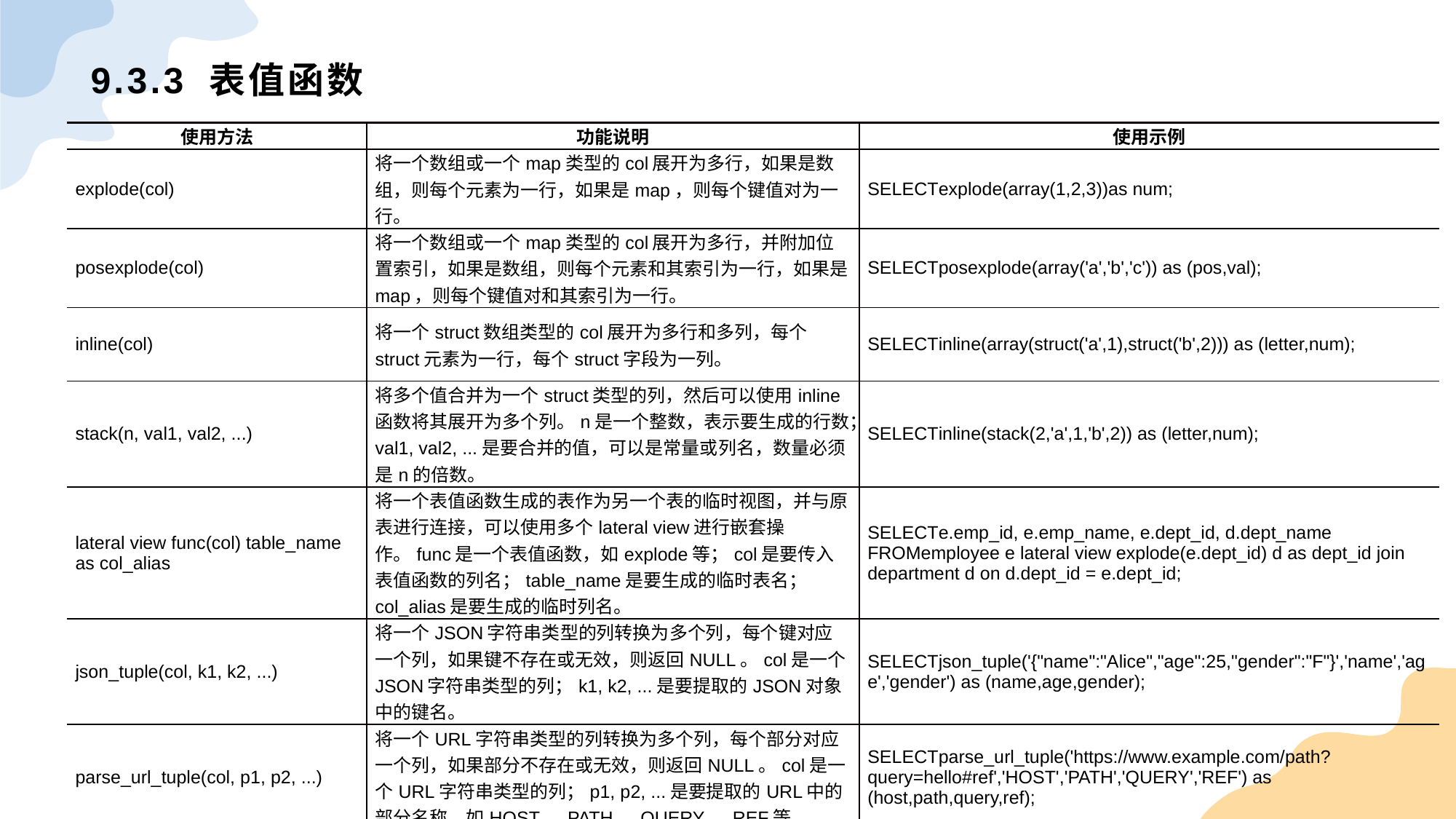

# 9.3.3 表值函数
| 使用方法 | 功能说明 | 使用示例 |
| --- | --- | --- |
| explode(col) | 将一个数组或一个map类型的col展开为多行，如果是数组，则每个元素为一行，如果是map，则每个键值对为一行。 | SELECTexplode(array(1,2,3))as num; |
| posexplode(col) | 将一个数组或一个map类型的col展开为多行，并附加位置索引，如果是数组，则每个元素和其索引为一行，如果是map，则每个键值对和其索引为一行。 | SELECTposexplode(array('a','b','c')) as (pos,val); |
| inline(col) | 将一个struct数组类型的col展开为多行和多列，每个struct元素为一行，每个struct字段为一列。 | SELECTinline(array(struct('a',1),struct('b',2))) as (letter,num); |
| stack(n, val1, val2, ...) | 将多个值合并为一个struct类型的列，然后可以使用inline函数将其展开为多个列。n是一个整数，表示要生成的行数；val1, val2, ...是要合并的值，可以是常量或列名，数量必须是n的倍数。 | SELECTinline(stack(2,'a',1,'b',2)) as (letter,num); |
| lateral view func(col) table\_name as col\_alias | 将一个表值函数生成的表作为另一个表的临时视图，并与原表进行连接，可以使用多个lateral view进行嵌套操作。func是一个表值函数，如explode等；col是要传入表值函数的列名；table\_name是要生成的临时表名；col\_alias是要生成的临时列名。 | SELECTe.emp\_id, e.emp\_name, e.dept\_id, d.dept\_name FROMemployee e lateral view explode(e.dept\_id) d as dept\_id join department d on d.dept\_id = e.dept\_id; |
| json\_tuple(col, k1, k2, ...) | 将一个JSON字符串类型的列转换为多个列，每个键对应一个列，如果键不存在或无效，则返回NULL。col是一个JSON字符串类型的列；k1, k2, ...是要提取的JSON对象中的键名。 | SELECTjson\_tuple('{"name":"Alice","age":25,"gender":"F"}','name','age','gender') as (name,age,gender); |
| parse\_url\_tuple(col, p1, p2, ...) | 将一个URL字符串类型的列转换为多个列，每个部分对应一个列，如果部分不存在或无效，则返回NULL。col是一个URL字符串类型的列；p1, p2, ...是要提取的URL中的部分名称，如HOST、PATH、QUERY、REF等。 | SELECTparse\_url\_tuple('https://www.example.com/path?query=hello#ref','HOST','PATH','QUERY','REF') as (host,path,query,ref); |
| str\_to\_map(col, delimiter1, delimiter2) | 将一个字符串类型的列转换为一个map类型的列，根据指定的分隔符将字符串切分为键值对，并存储在map中。col是一个字符串类型的列；delimiter1是键值对之间的分隔符，默认为逗号（,）；delimiter2是键和值之间的分隔符，默认为冒号（:）。 | SELECTstr\_to\_map('a:1,b:2,c:3') as map; |